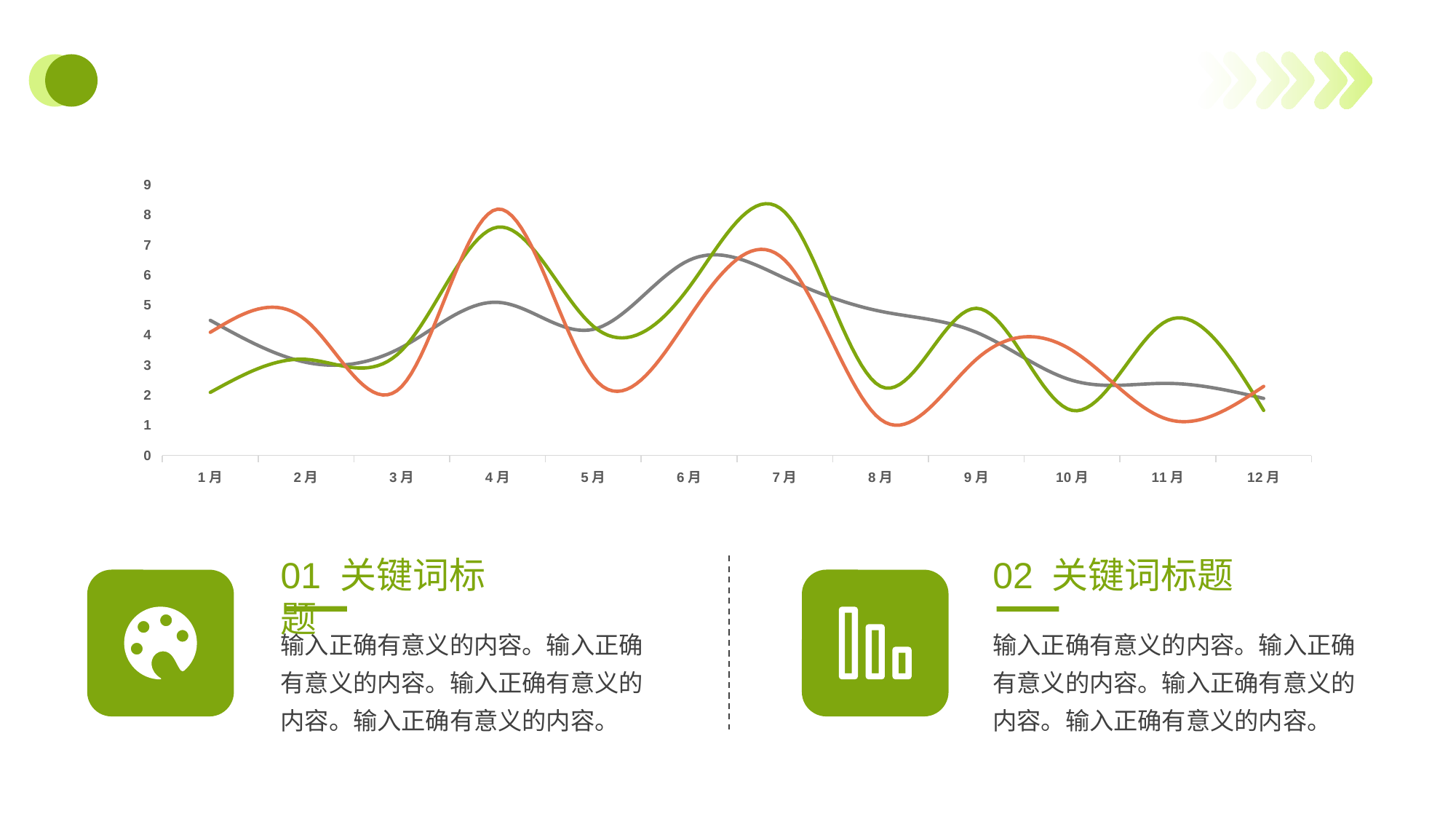

#

### Chart

| Category | 产品01 | 产品02 | 产品03 |
|---|---|---|---|
| 1月 | 4.5 | 2.1 | 4.1 |
| 2月 | 3.1 | 3.2 | 4.5 |
| 3月 | 3.6 | 3.5 | 2.3 |
| 4月 | 5.1 | 7.6 | 8.2 |
| 5月 | 4.2 | 4.3 | 2.6 |
| 6月 | 6.5 | 5.6 | 4.6 |
| 7月 | 5.9 | 8.1 | 6.5 |
| 8月 | 4.8 | 2.3 | 1.2 |
| 9月 | 4.1 | 4.9 | 3.2 |
| 10月 | 2.5 | 1.5 | 3.5 |
| 11月 | 2.4 | 4.5 | 1.2 |
| 12月 | 1.9 | 1.5 | 2.3 |
01 关键词标题

输入正确有意义的内容。输入正确有意义的内容。输入正确有意义的内容。输入正确有意义的内容。

02 关键词标题

输入正确有意义的内容。输入正确有意义的内容。输入正确有意义的内容。输入正确有意义的内容。